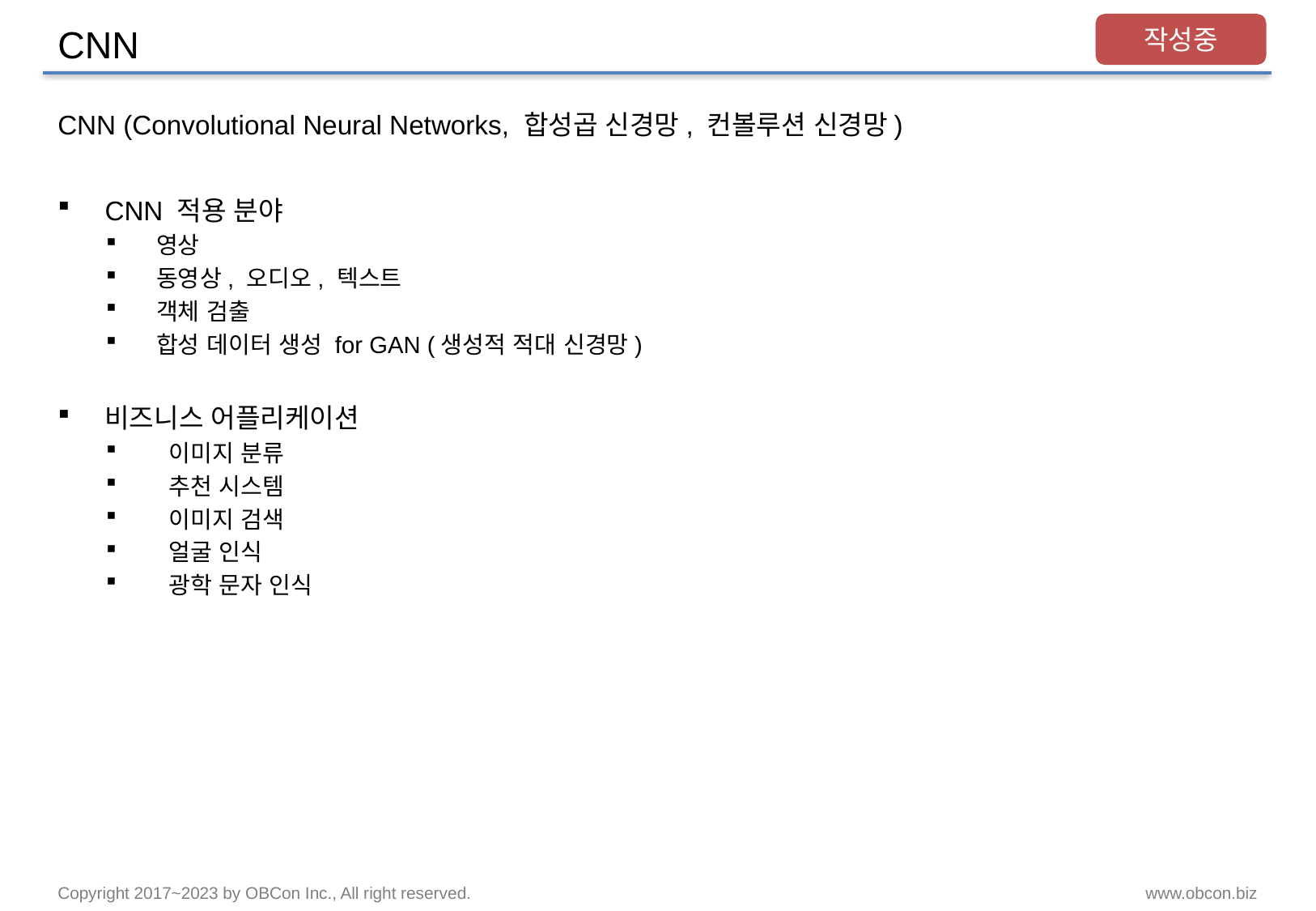

# CNN
작성중
CNN (Convolutional Neural Networks, 합성곱 신경망, 컨볼루션 신경망)
CNN 적용 분야
영상
동영상, 오디오, 텍스트
객체 검출
합성 데이터 생성 for GAN (생성적 적대 신경망)

비즈니스 어플리케이션
 이미지 분류
 추천 시스템
 이미지 검색
 얼굴 인식
 광학 문자 인식